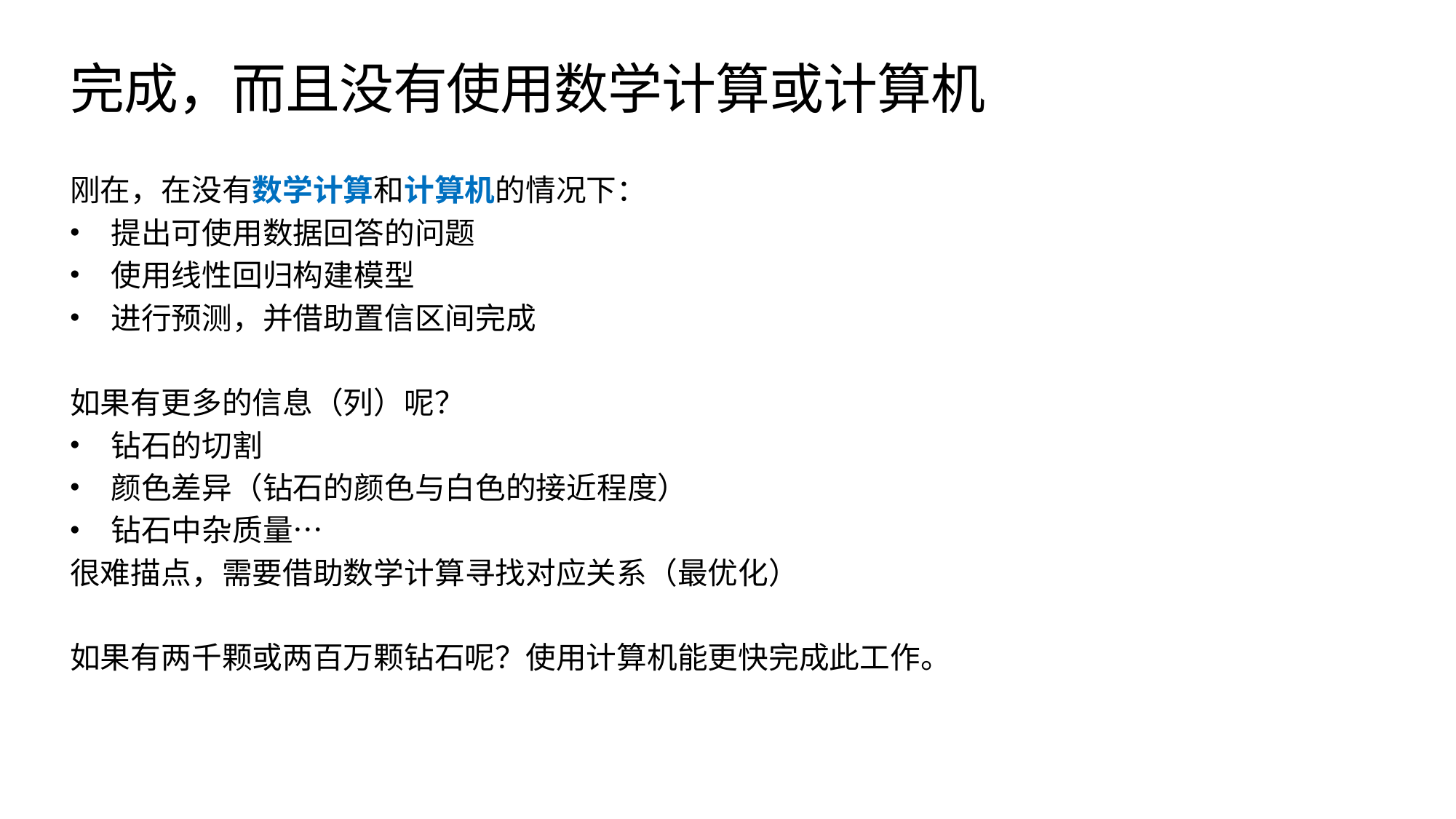

# 完成，而且没有使用数学计算或计算机
刚在，在没有数学计算和计算机的情况下：
提出可使用数据回答的问题
使用线性回归构建模型
进行预测，并借助置信区间完成

如果有更多的信息（列）呢？
钻石的切割
颜色差异（钻石的颜色与白色的接近程度）
钻石中杂质量…
很难描点，需要借助数学计算寻找对应关系（最优化）

如果有两千颗或两百万颗钻石呢？使用计算机能更快完成此工作。